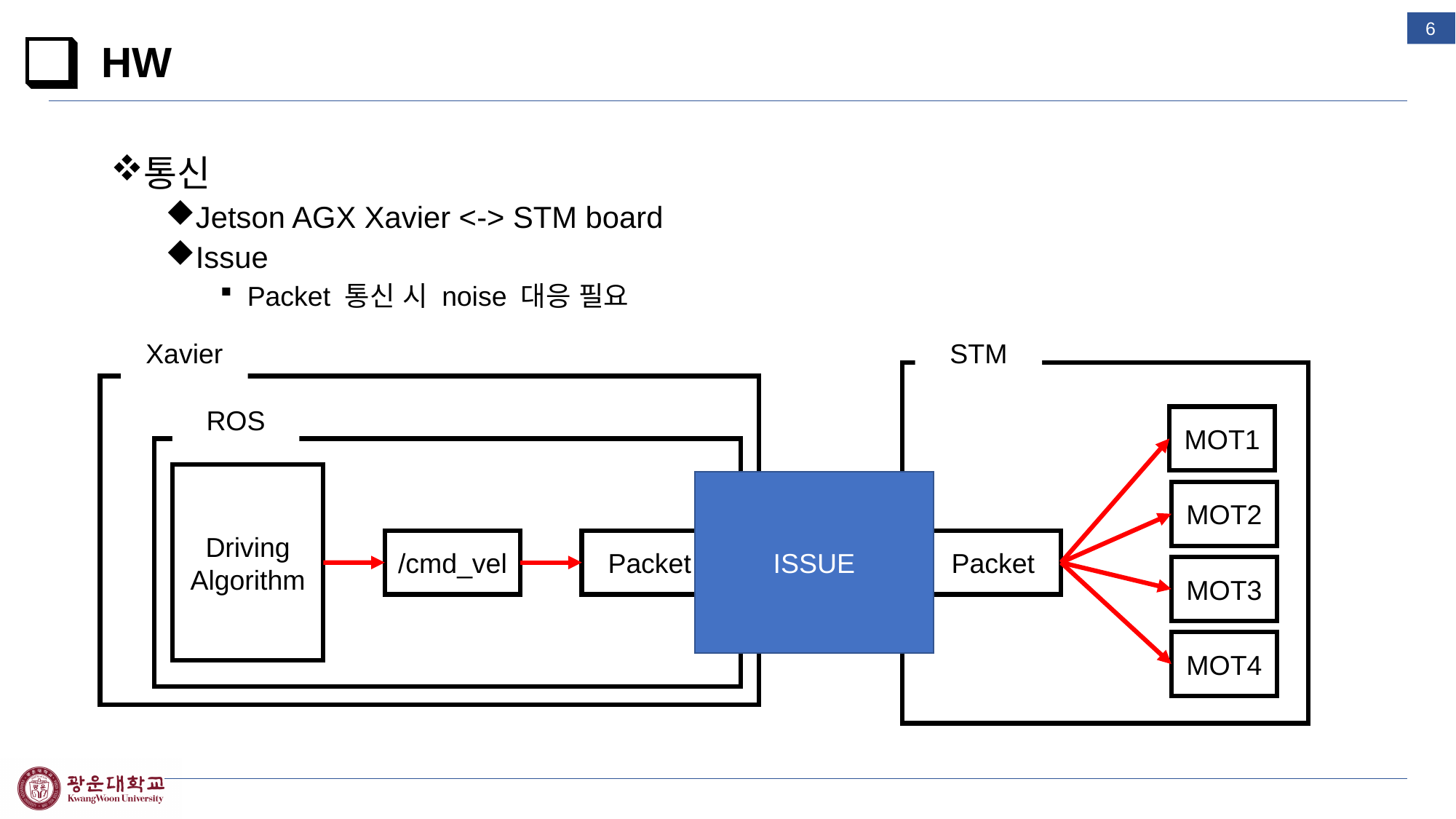

6
# HW
통신
Jetson AGX Xavier <-> STM board
Issue
Packet 통신 시 noise 대응 필요
Xavier
STM

ROS
MOT1

Driving Algorithm
ISSUE
MOT2
Packet
Packet
/cmd_vel
MOT3
MOT4